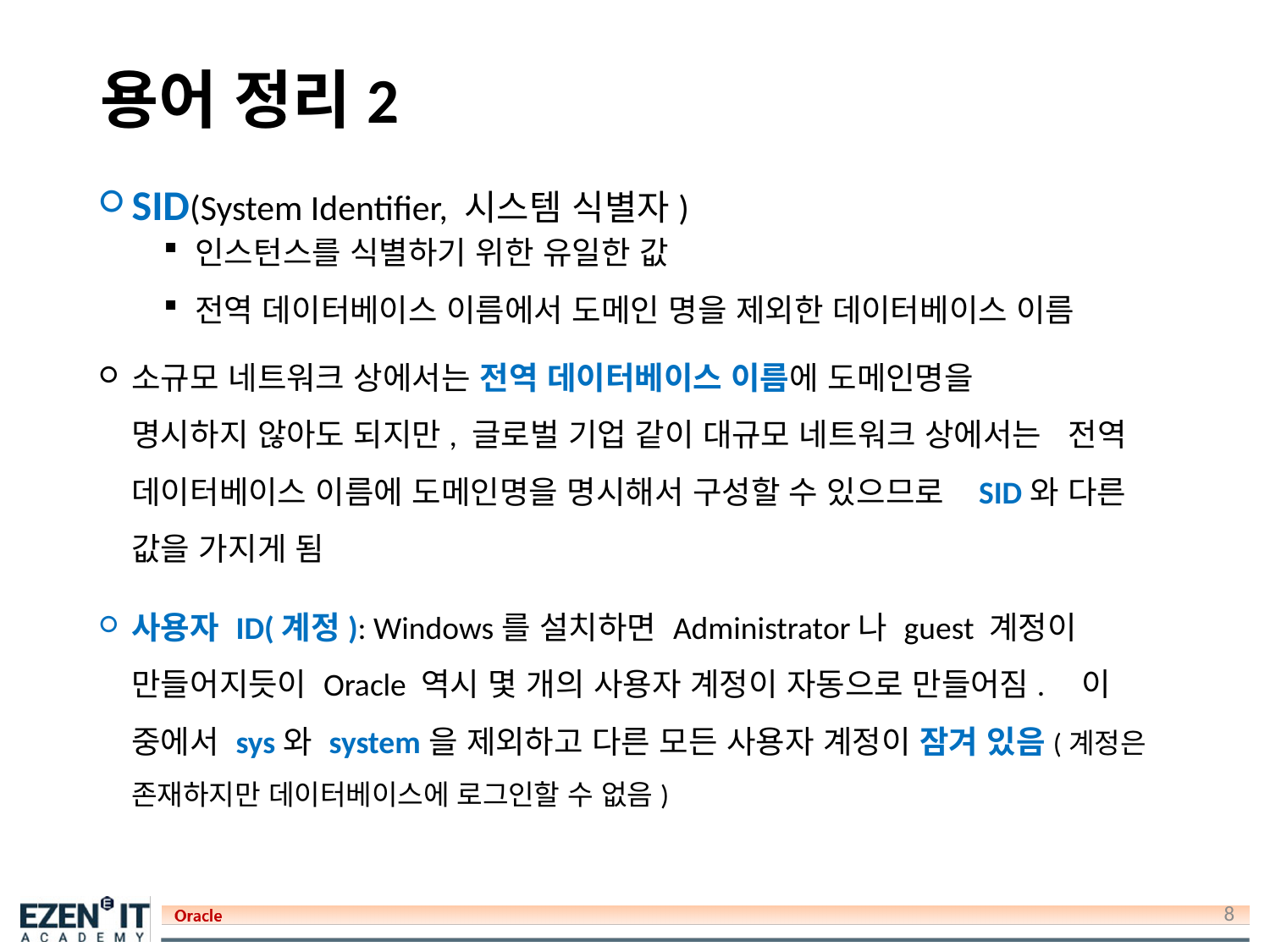

# 용어 정리2
SID(System Identifier, 시스템 식별자)
인스턴스를 식별하기 위한 유일한 값
전역 데이터베이스 이름에서 도메인 명을 제외한 데이터베이스 이름
소규모 네트워크 상에서는 전역 데이터베이스 이름에 도메인명을         명시하지 않아도 되지만, 글로벌 기업 같이 대규모 네트워크 상에서는   전역 데이터베이스 이름에 도메인명을 명시해서 구성할 수 있으므로   SID와 다른 값을 가지게 됨
사용자 ID(계정): Windows를 설치하면 Administrator나 guest 계정이    만들어지듯이 Oracle 역시 몇 개의 사용자 계정이 자동으로 만들어짐.    이 중에서 sys와 system을 제외하고 다른 모든 사용자 계정이 잠겨 있음(계정은 존재하지만 데이터베이스에 로그인할 수 없음)
8